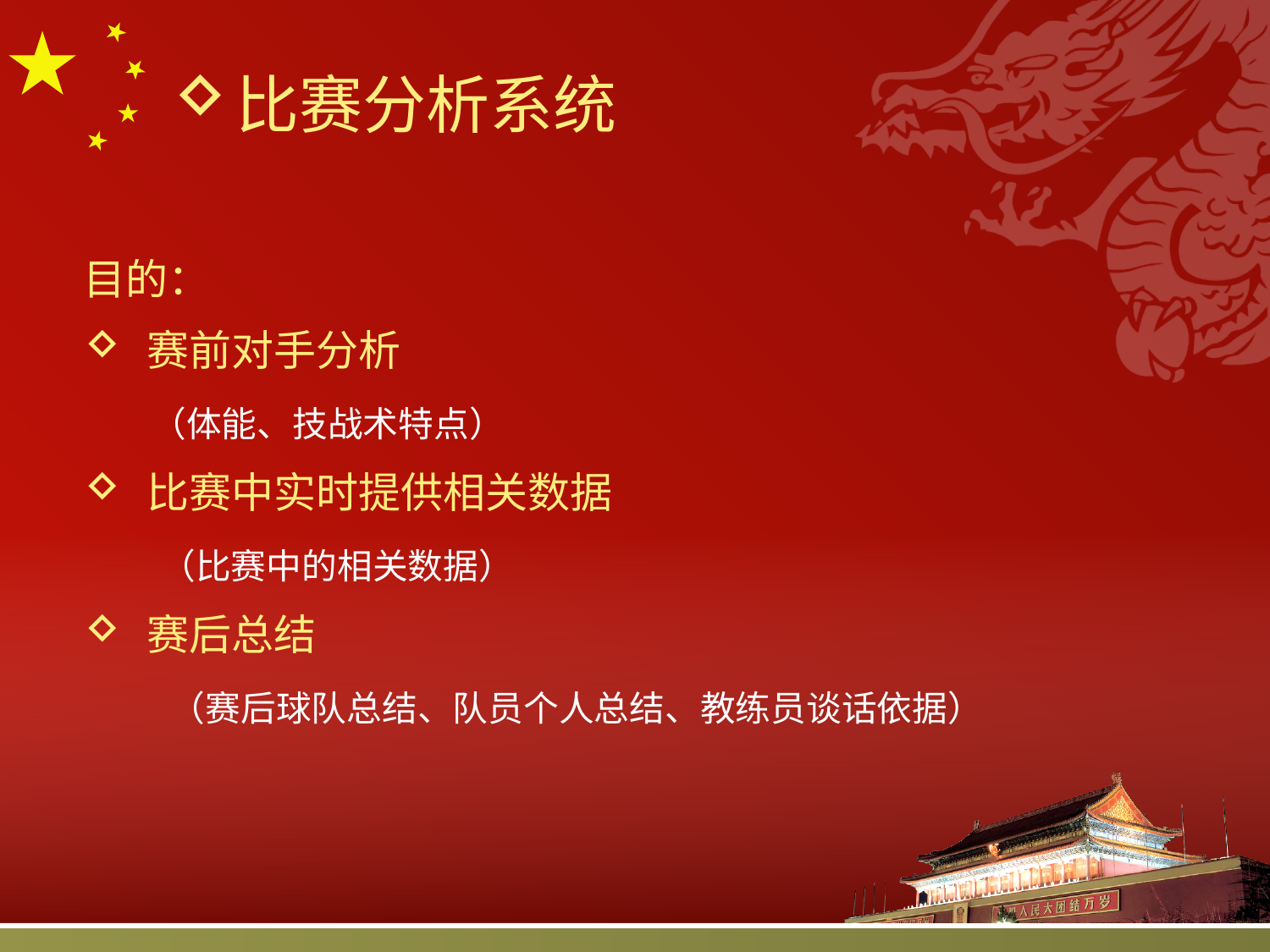

比赛分析系统
目的：
赛前对手分析
      （体能、技战术特点）
比赛中实时提供相关数据
       （比赛中的相关数据）
赛后总结
        （赛后球队总结、队员个人总结、教练员谈话依据）